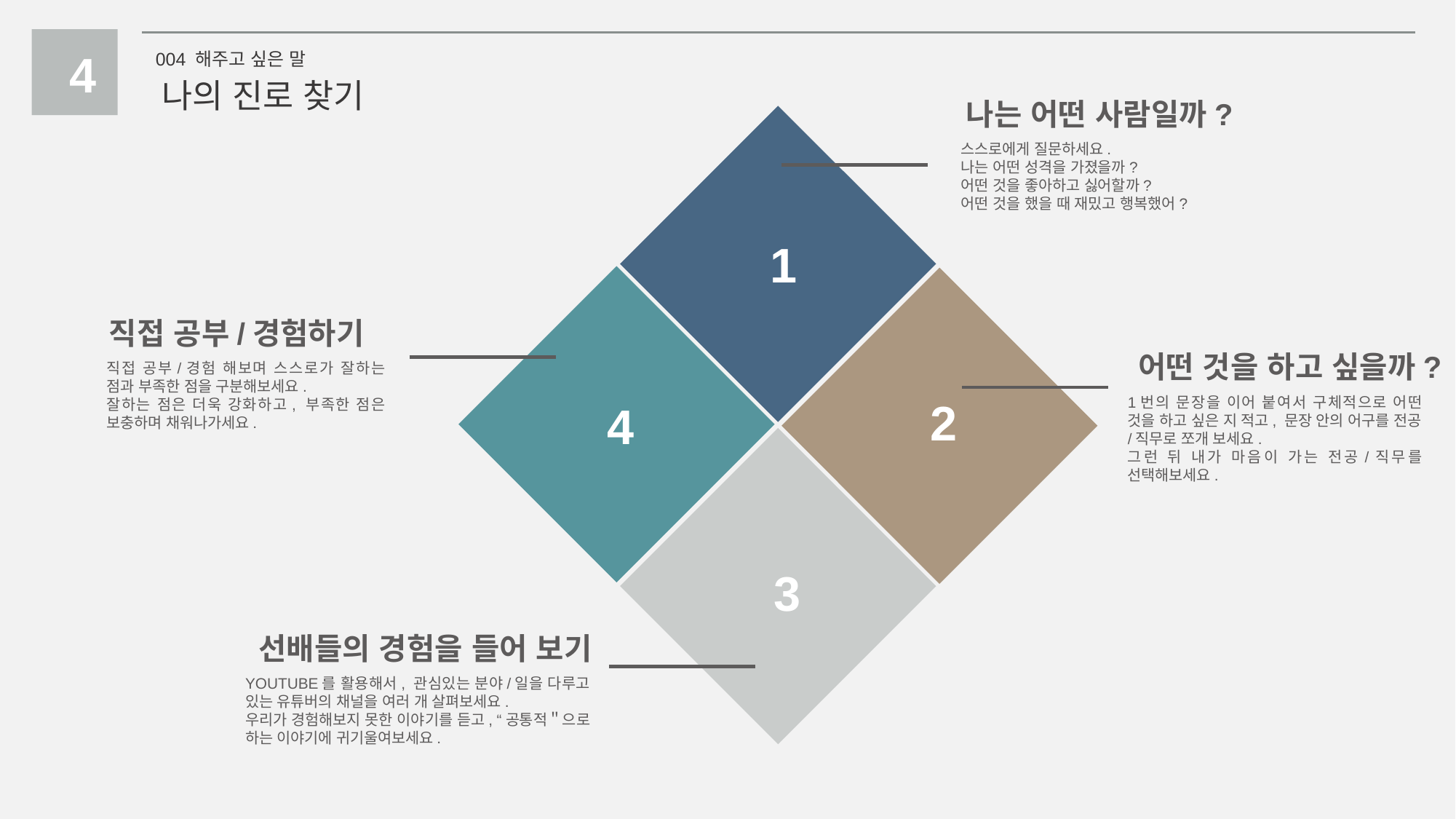

4
004 해주고 싶은 말
나의 진로 찾기
나는 어떤 사람일까?
스스로에게 질문하세요.
나는 어떤 성격을 가졌을까?
어떤 것을 좋아하고 싫어할까?
어떤 것을 했을 때 재밌고 행복했어?

1

직접 공부/경험하기
직접 공부/경험 해보며 스스로가 잘하는 점과 부족한 점을 구분해보세요.
잘하는 점은 더욱 강화하고, 부족한 점은 보충하며 채워나가세요.
어떤 것을 하고 싶을까?
1번의 문장을 이어 붙여서 구체적으로 어떤 것을 하고 싶은 지 적고, 문장 안의 어구를 전공/직무로 쪼개 보세요.
그런 뒤 내가 마음이 가는 전공/직무를 선택해보세요.
2
4

3
선배들의 경험을 들어 보기
YOUTUBE를 활용해서, 관심있는 분야/일을 다루고 있는 유튜버의 채널을 여러 개 살펴보세요.
우리가 경험해보지 못한 이야기를 듣고, “공통적＂으로 하는 이야기에 귀기울여보세요.